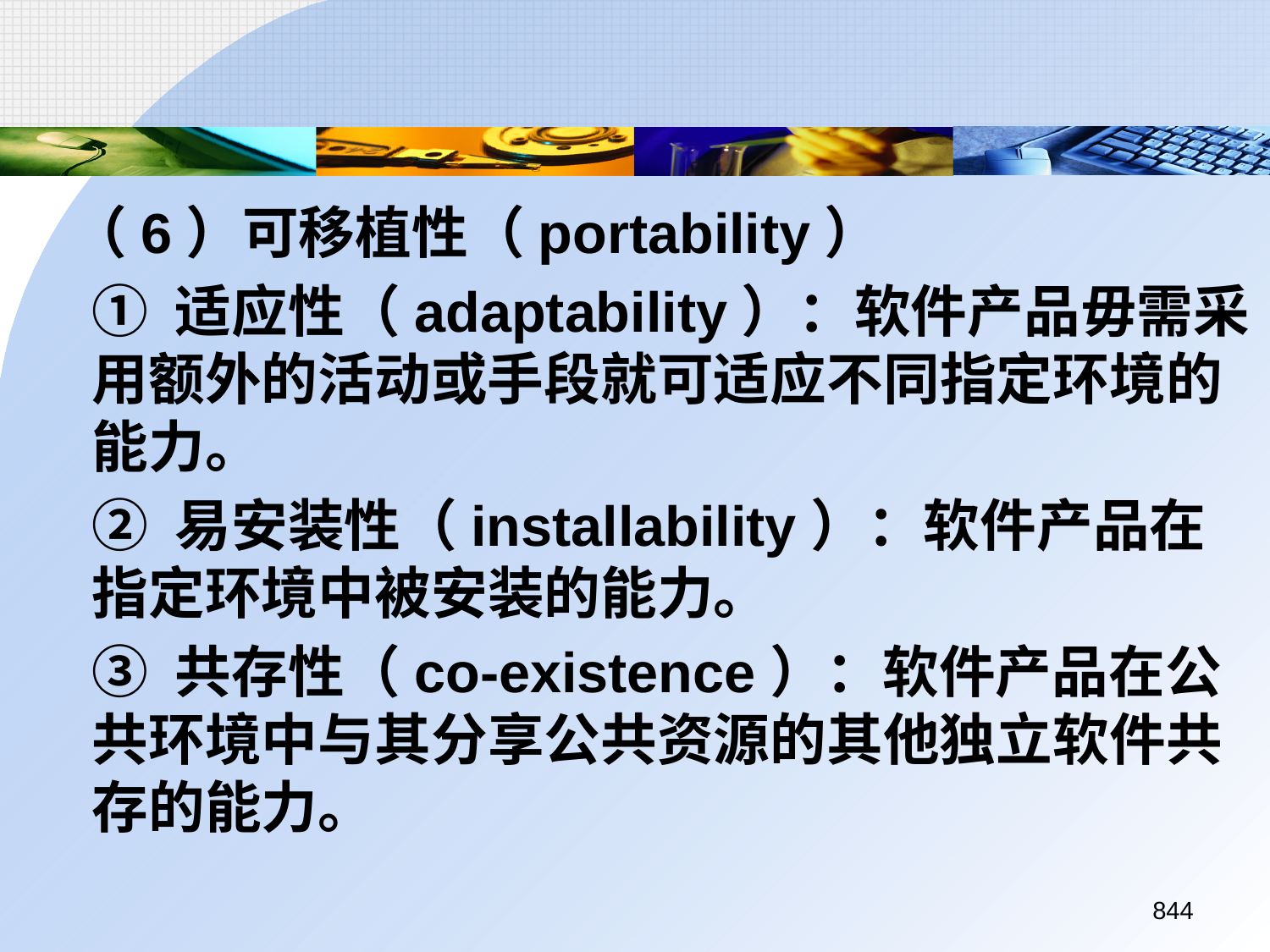

（6）可移植性（portability）
	① 适应性（adaptability）：软件产品毋需采用额外的活动或手段就可适应不同指定环境的能力。
	② 易安装性（installability）：软件产品在指定环境中被安装的能力。
	③ 共存性（co-existence）：软件产品在公共环境中与其分享公共资源的其他独立软件共存的能力。
844